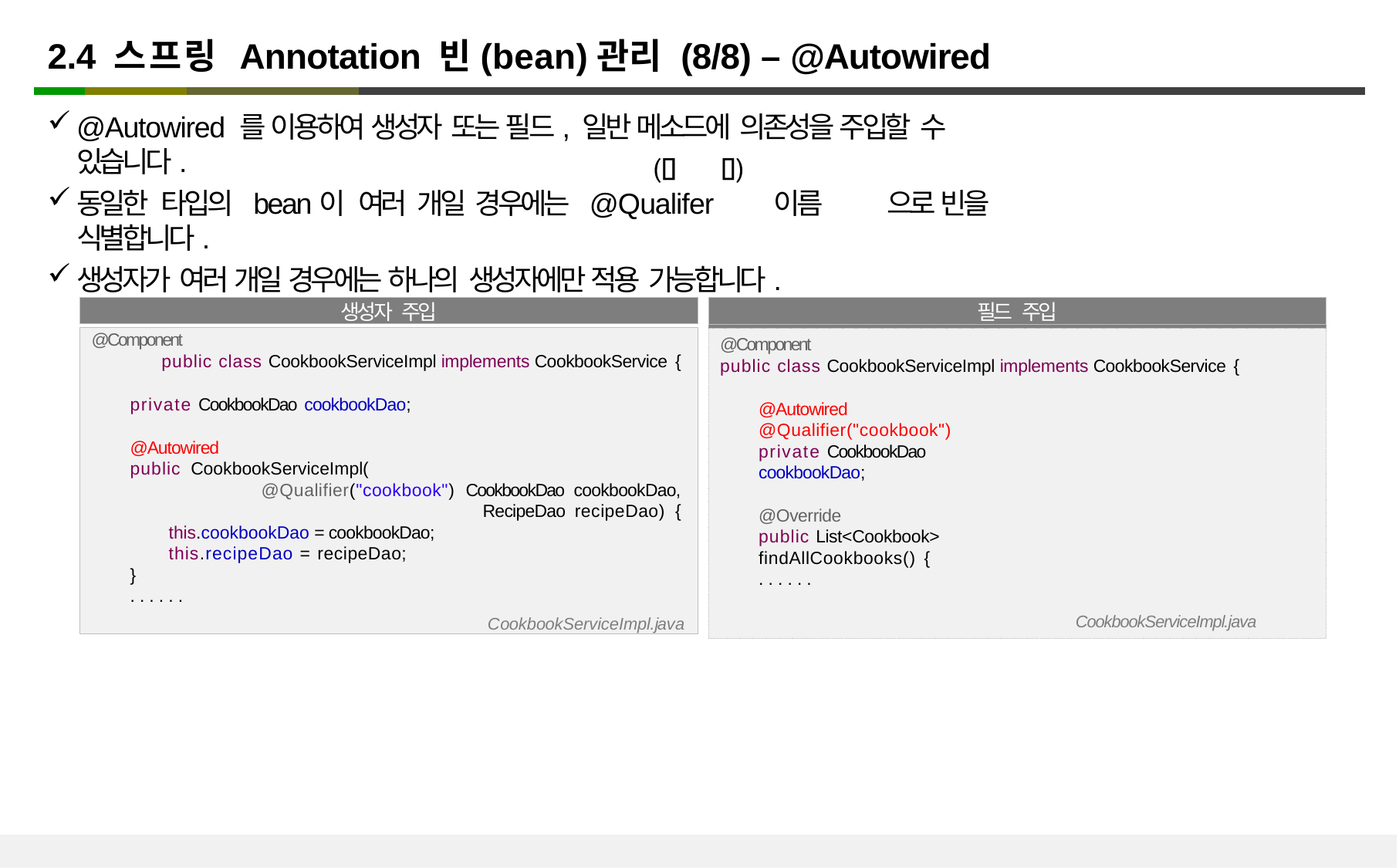

# 2.4 스프링 Annotation 빈(bean)관리 (8/8) – @Autowired
@Autowired 를 이용하여  생성자 또는 필드, 일반 메소드에  의존성을 주입할  수 있습니다.
동일한  타입의   bean이  여러   개일 경우에는  @Qualifer	이름	으로 빈을 식별합니다.
생성자가 여러 개일 경우에는  하나의  생성자에만 적용 가능합니다.

필드  주입
생성자  주입
@Component
public class CookbookServiceImpl implements CookbookService {

private CookbookDao cookbookDao;

@Autowired
public CookbookServiceImpl(
@Qualifier("cookbook")  CookbookDao  cookbookDao,
RecipeDao  recipeDao) {
this.cookbookDao = cookbookDao;  this.recipeDao = recipeDao;
}
......
CookbookServiceImpl.java

@Component
public class CookbookServiceImpl implements CookbookService {

@Autowired  @Qualifier("cookbook")
private CookbookDao cookbookDao;

@Override
public List<Cookbook> findAllCookbooks() {
......
CookbookServiceImpl.java